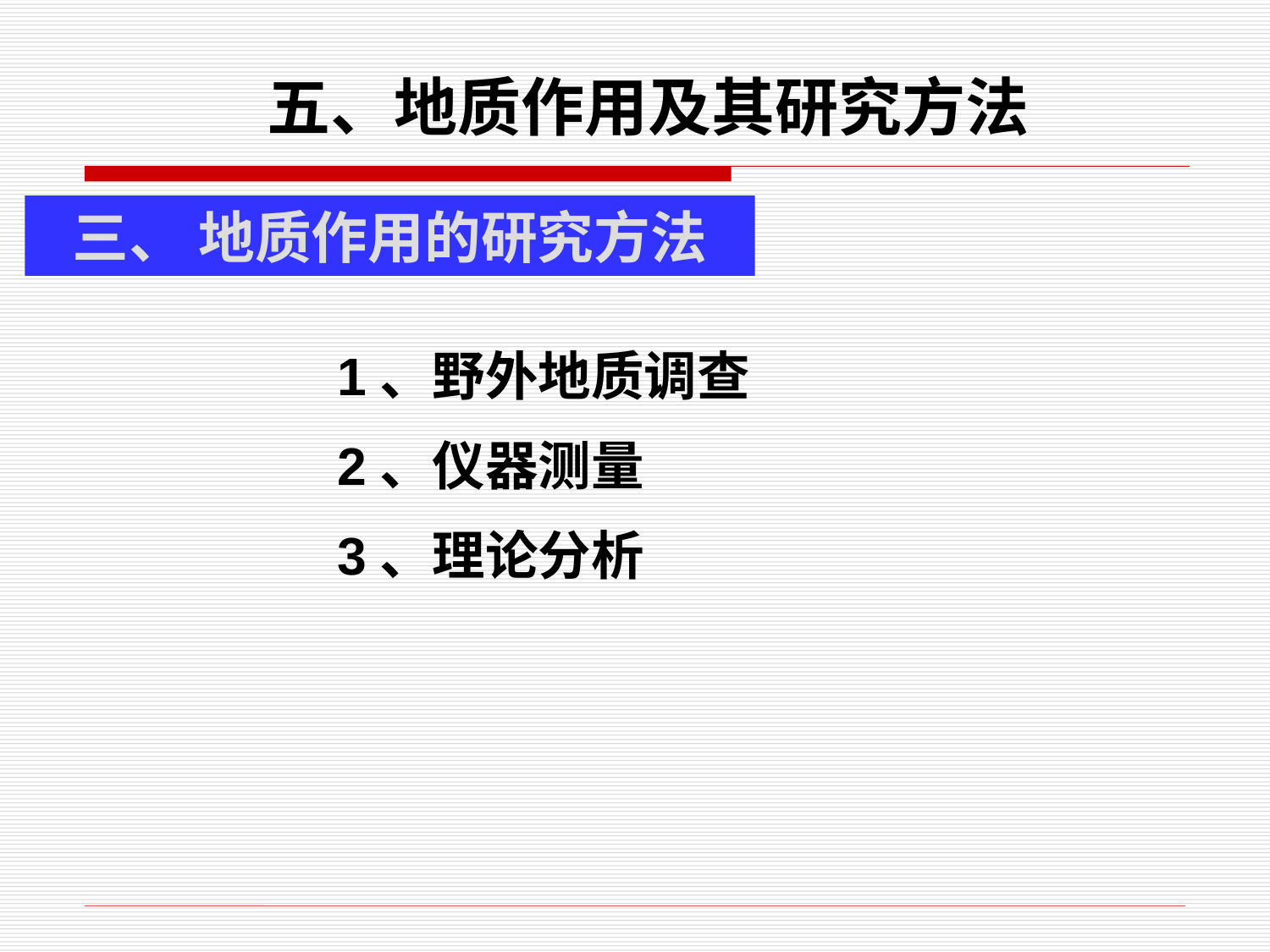

五、地质作用及其研究方法
三、 地质作用的研究方法
1、野外地质调查
2、仪器测量
3、理论分析